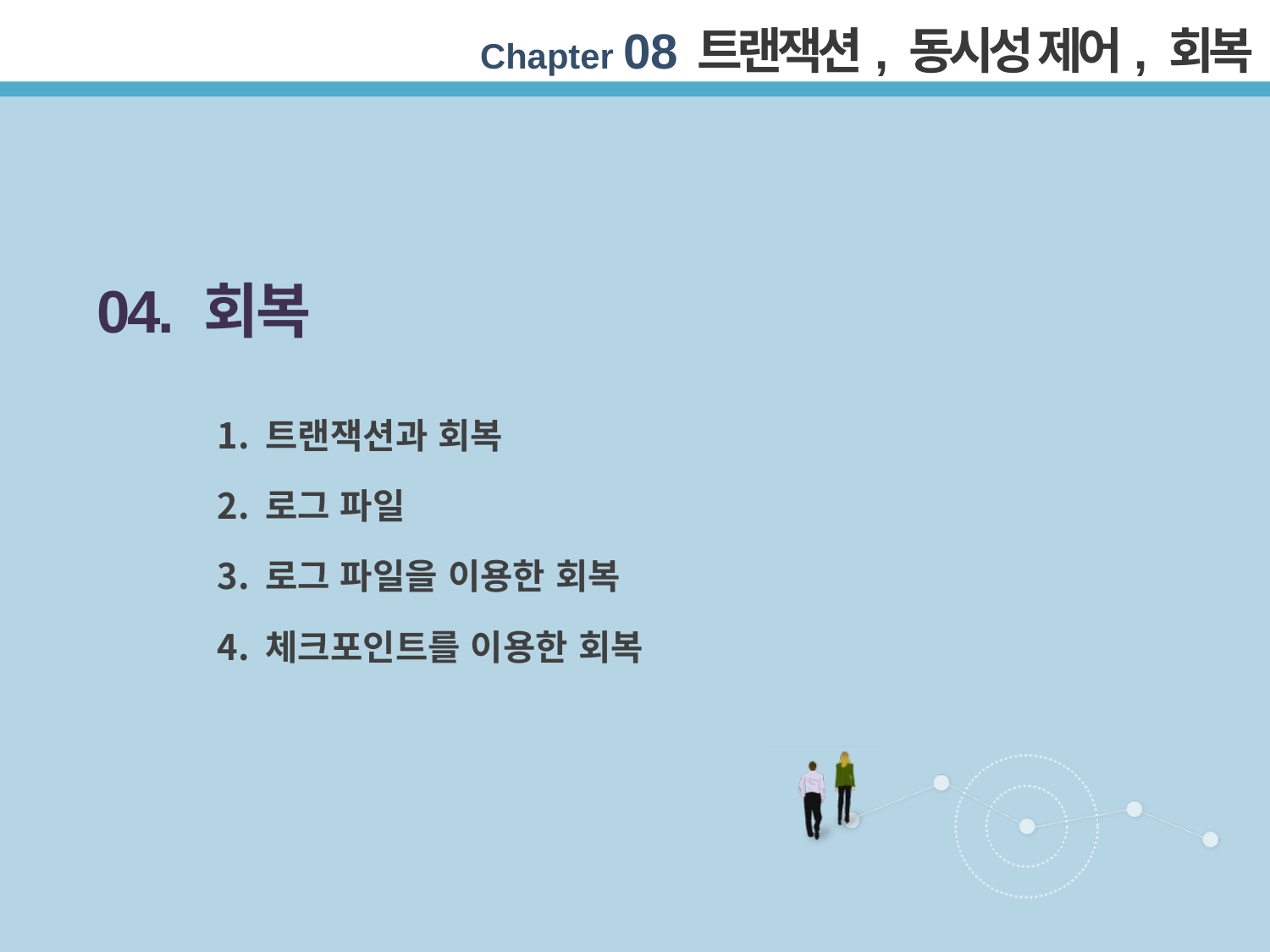

04. 회복
트랜잭션과 회복
로그 파일
로그 파일을 이용한 회복
체크포인트를 이용한 회복